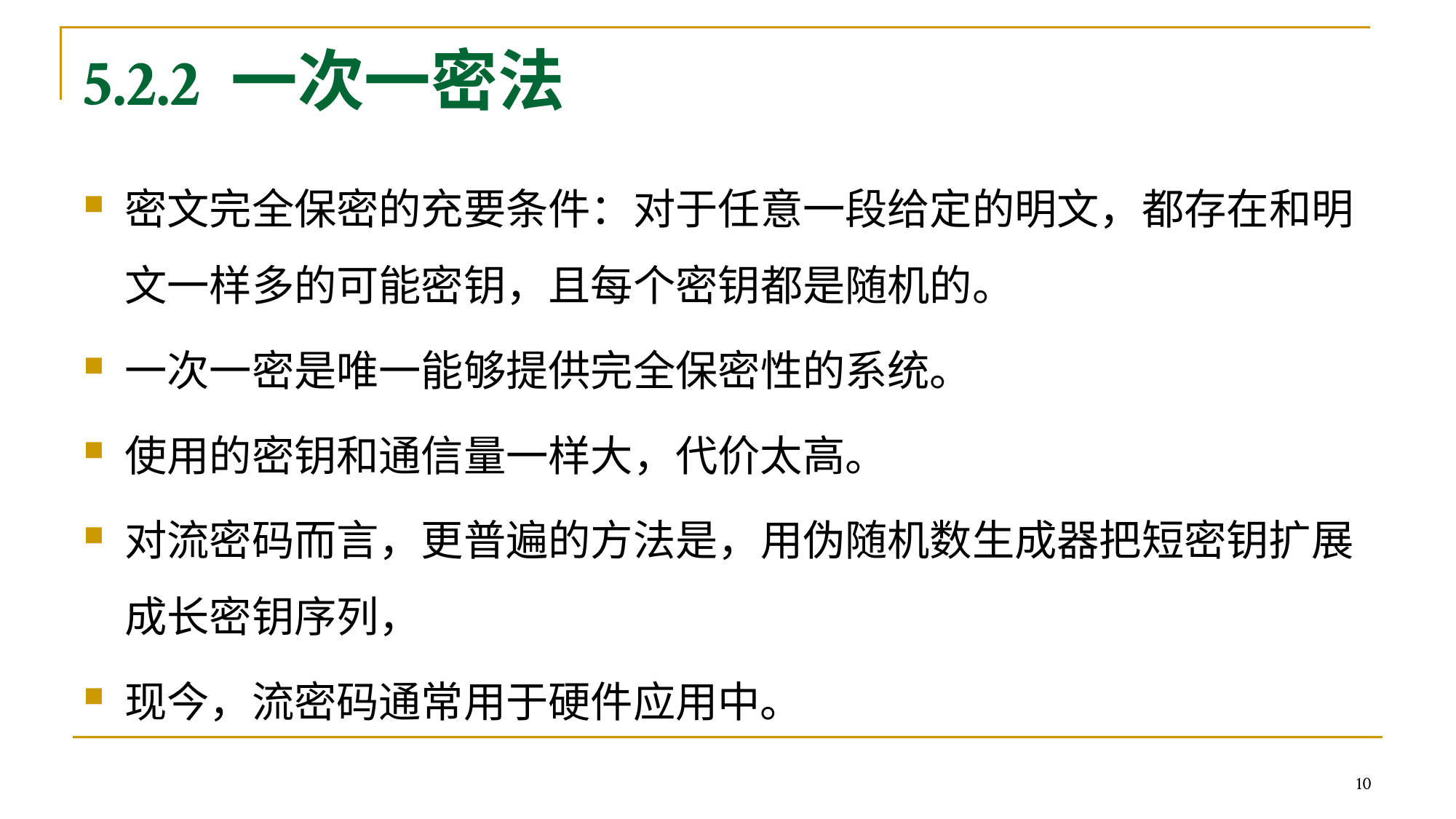

# 5.2.2 一次一密法
密文完全保密的充要条件：对于任意一段给定的明文，都存在和明文一样多的可能密钥，且每个密钥都是随机的。
一次一密是唯一能够提供完全保密性的系统。
使用的密钥和通信量一样大，代价太高。
对流密码而言，更普遍的方法是，用伪随机数生成器把短密钥扩展成长密钥序列，
现今，流密码通常用于硬件应用中。
10